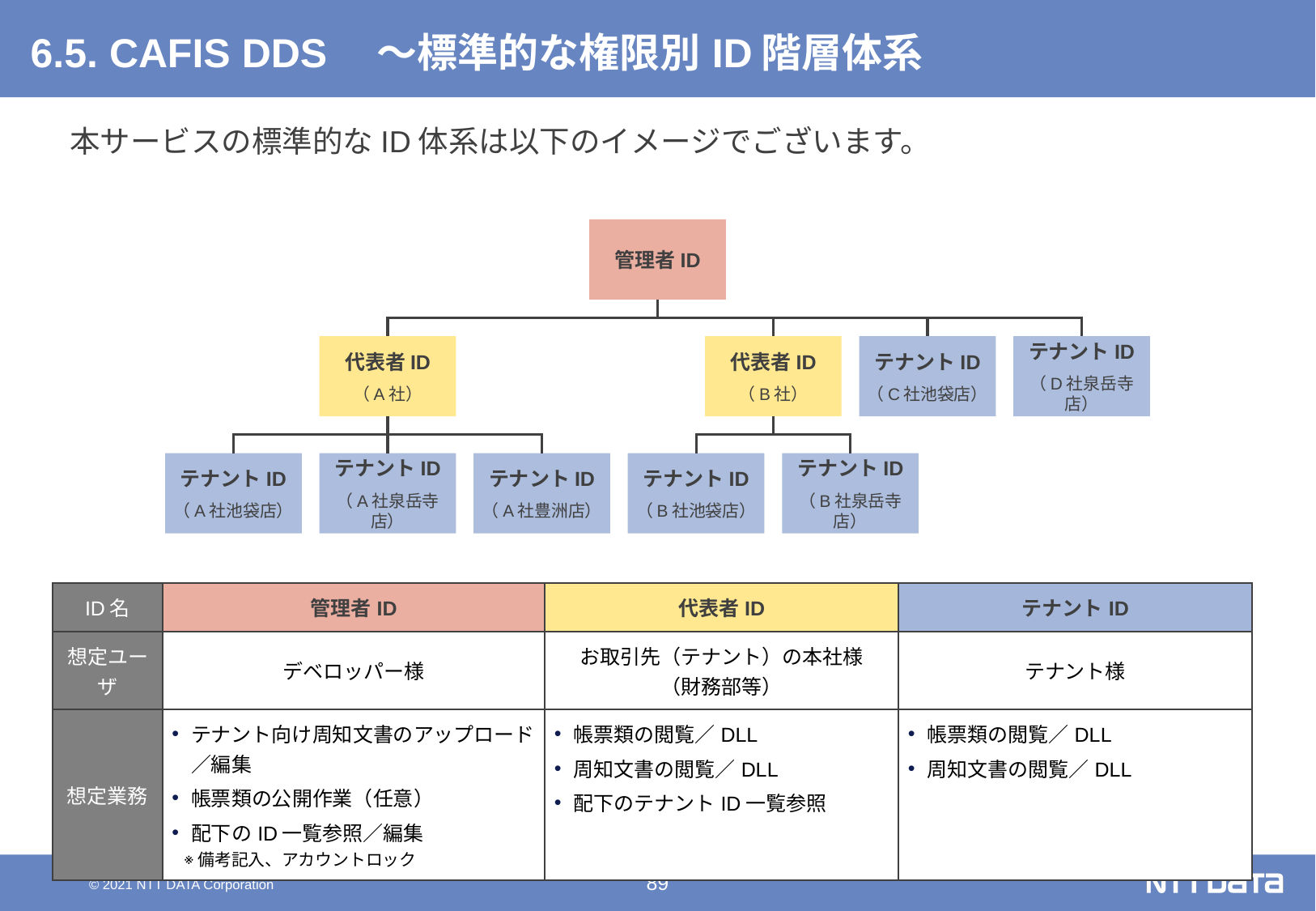

# 6.5. CAFIS DDS　～標準的な権限別ID階層体系
本サービスの標準的なID体系は以下のイメージでございます。
管理者ID
代表者ID
（A社）
代表者ID
（B社）
テナントID
（C社池袋店）
テナントID
（D社泉岳寺店）
テナントID
（A社池袋店）
テナントID
（A社泉岳寺店）
テナントID
（A社豊洲店）
テナントID
（B社池袋店）
テナントID
（B社泉岳寺店）
| ID名 | 管理者ID | 代表者ID | テナントID |
| --- | --- | --- | --- |
| 想定ユーザ | デベロッパー様 | お取引先（テナント）の本社様 （財務部等） | テナント様 |
| 想定業務 | テナント向け周知文書のアップロード／編集 帳票類の公開作業（任意） 配下のID一覧参照／編集 備考記入、アカウントロック | 帳票類の閲覧／DLL 周知文書の閲覧／DLL 配下のテナントID一覧参照 | 帳票類の閲覧／DLL 周知文書の閲覧／DLL |